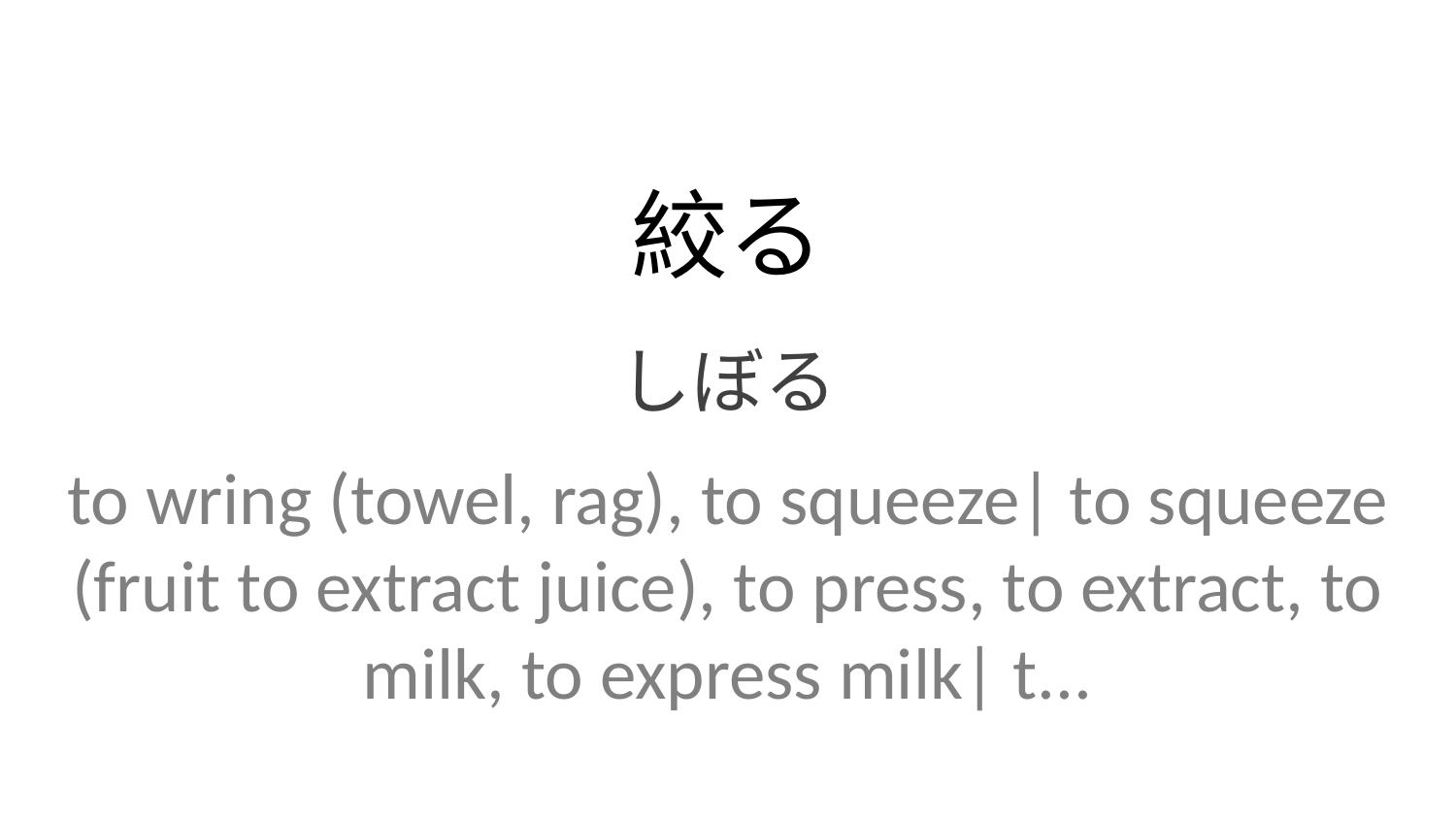

絞る

しぼる
to wring (towel, rag), to squeeze| to squeeze (fruit to extract juice), to press, to extract, to milk, to express milk| t...